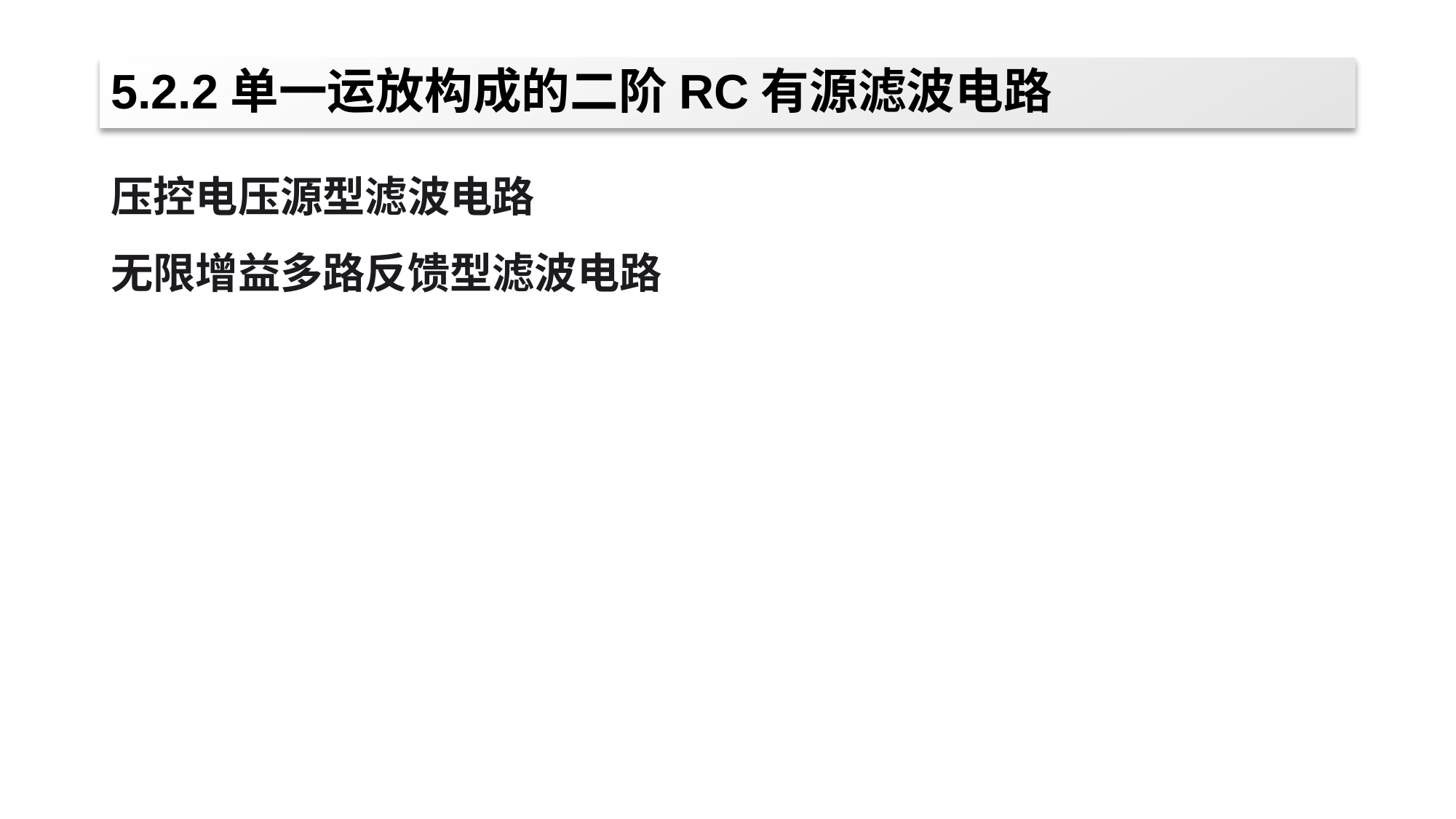

# 5.2.2单一运放构成的二阶RC有源滤波电路
压控电压源型滤波电路
无限增益多路反馈型滤波电路